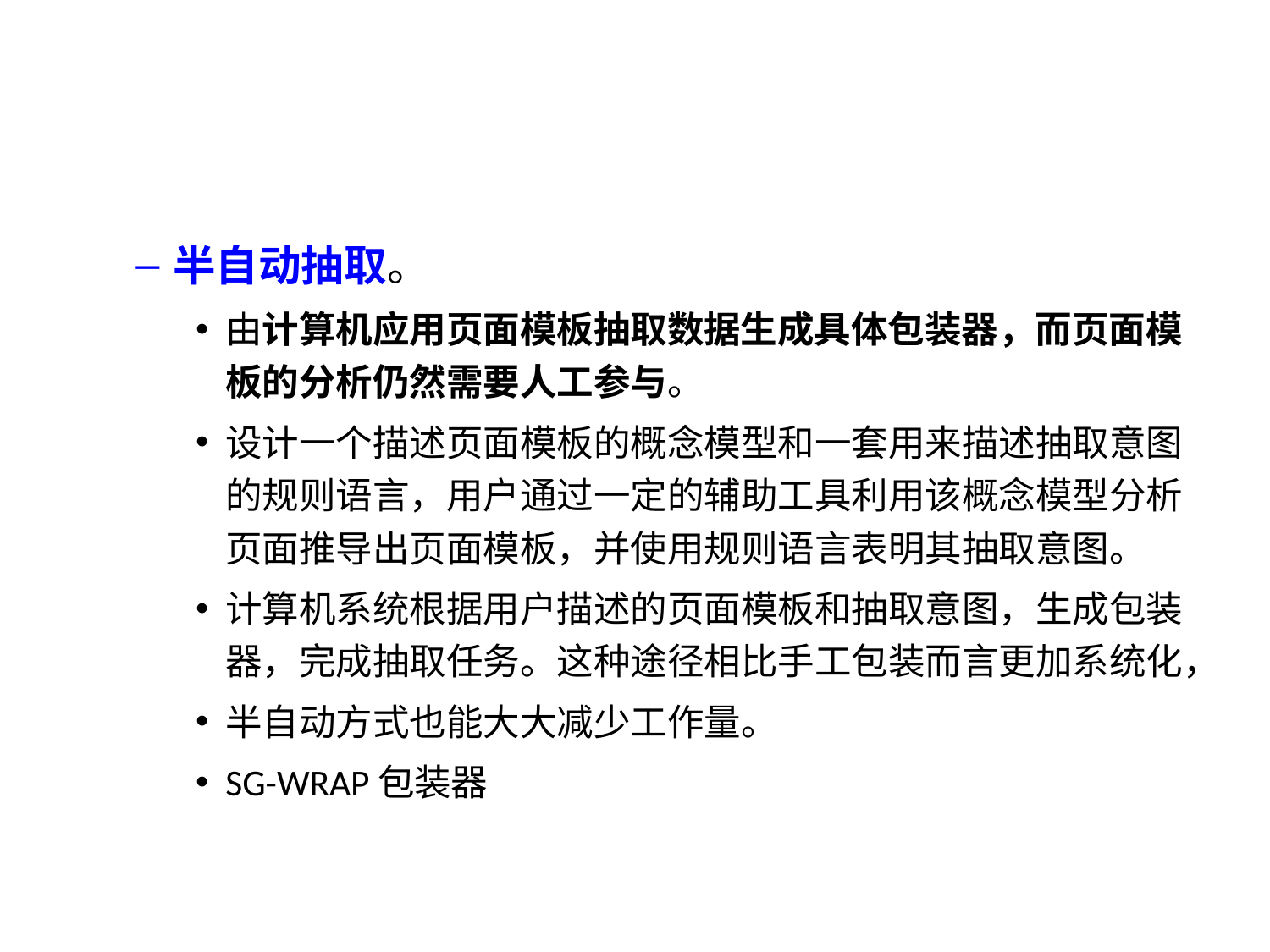

#
半自动抽取。
由计算机应用页面模板抽取数据生成具体包装器，而页面模板的分析仍然需要人工参与。
设计一个描述页面模板的概念模型和一套用来描述抽取意图的规则语言，用户通过一定的辅助工具利用该概念模型分析页面推导出页面模板，并使用规则语言表明其抽取意图。
计算机系统根据用户描述的页面模板和抽取意图，生成包装器，完成抽取任务。这种途径相比手工包装而言更加系统化，
半自动方式也能大大减少工作量。
SG-WRAP包装器